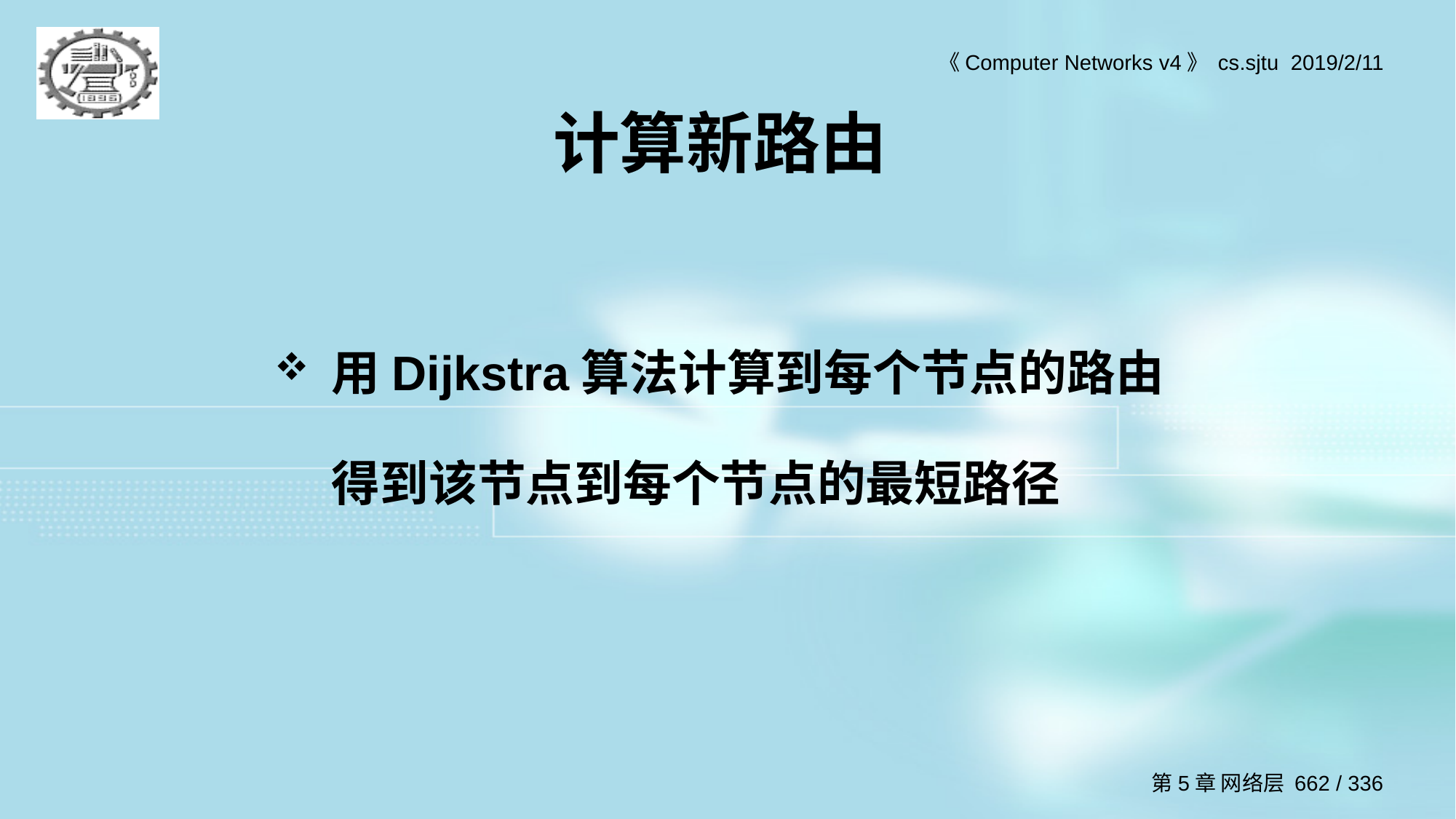

# 计算新路由
用Dijkstra算法计算到每个节点的路由  得到该节点到每个节点的最短路径